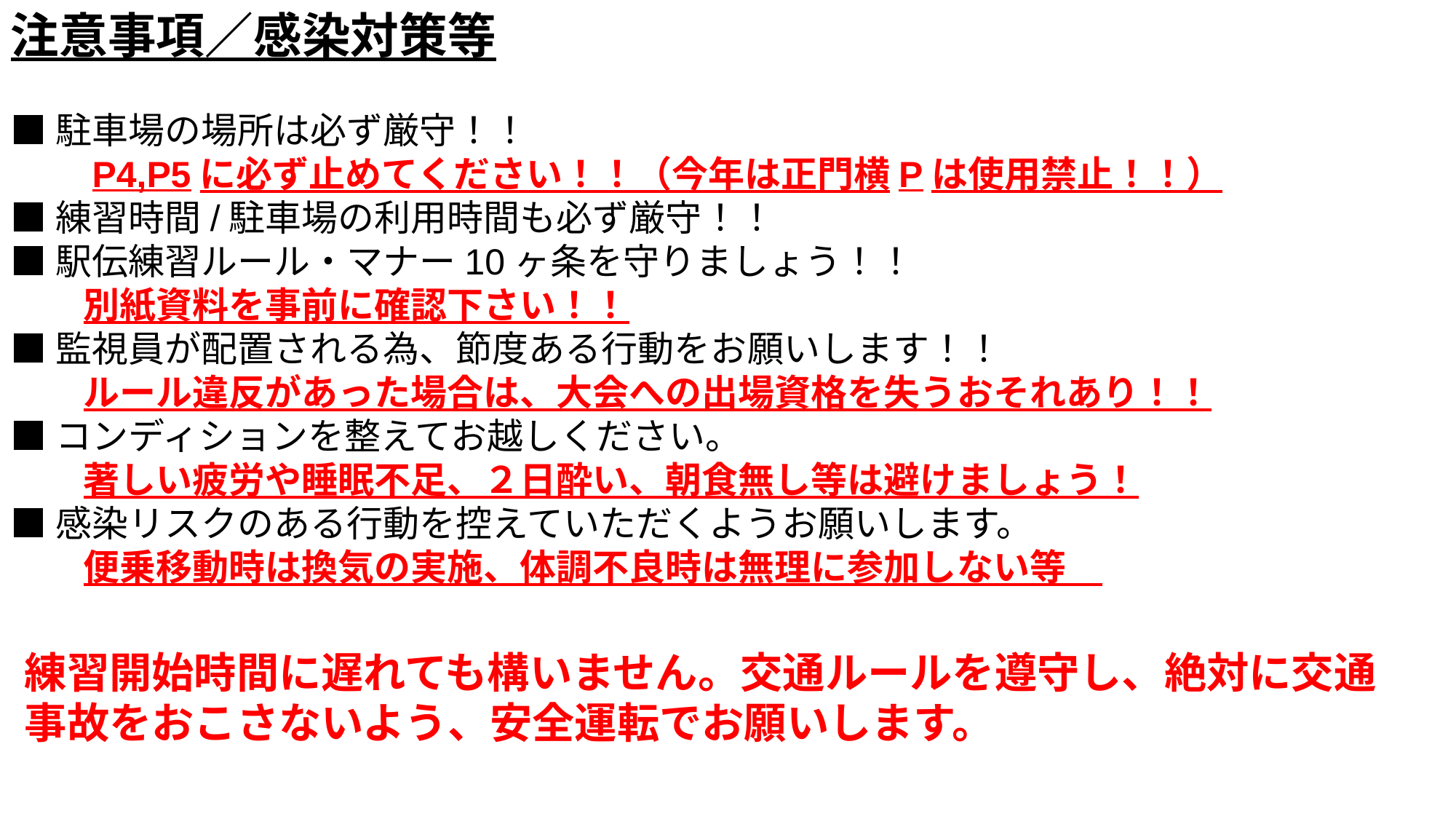

注意事項／感染対策等

■駐車場の場所は必ず厳守！！
　　P4,P5に必ず止めてください！！（今年は正門横Pは使用禁止！！）
■練習時間/駐車場の利用時間も必ず厳守！！
■駅伝練習ルール・マナー10ヶ条を守りましょう！！
　　別紙資料を事前に確認下さい！！
■監視員が配置される為、節度ある行動をお願いします！！
　　ルール違反があった場合は、大会への出場資格を失うおそれあり！！
■コンディションを整えてお越しください。
　　著しい疲労や睡眠不足、２日酔い、朝食無し等は避けましょう！
■感染リスクのある行動を控えていただくようお願いします。
　　便乗移動時は換気の実施、体調不良時は無理に参加しない等
練習開始時間に遅れても構いません。交通ルールを遵守し、絶対に交通事故をおこさないよう、安全運転でお願いします。